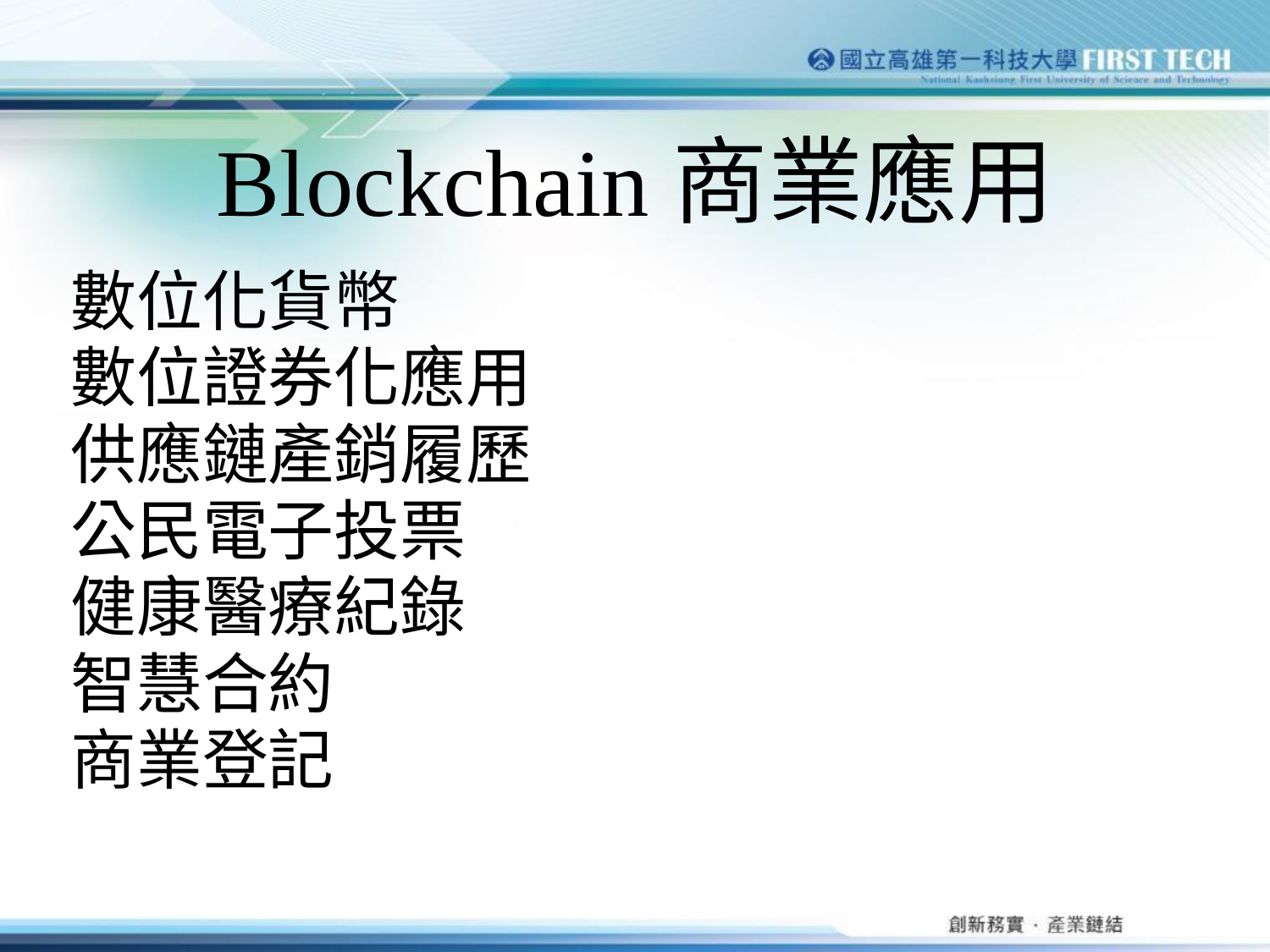

Blockchain商業應用
數位化貨幣
數位證券化應用
供應鏈產銷履歷
公民電子投票
健康醫療紀錄
智慧合約
商業登記